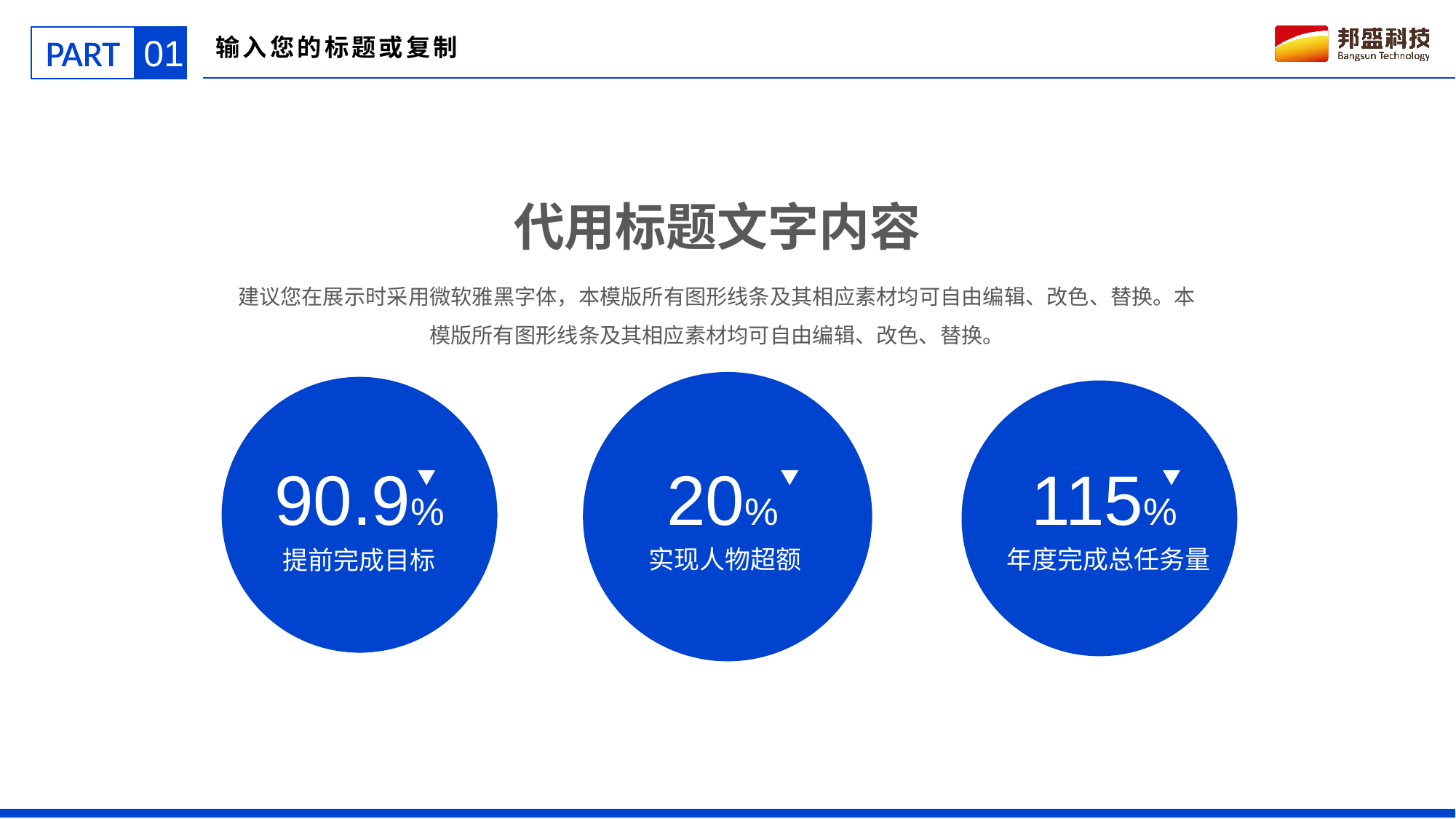

01
PART
输入您的标题或复制
代用标题文字内容
建议您在展示时采用微软雅黑字体，本模版所有图形线条及其相应素材均可自由编辑、改色、替换。本模版所有图形线条及其相应素材均可自由编辑、改色、替换。

90.9%

提前完成目标
20%

实现人物超额
115%

年度完成总任务量